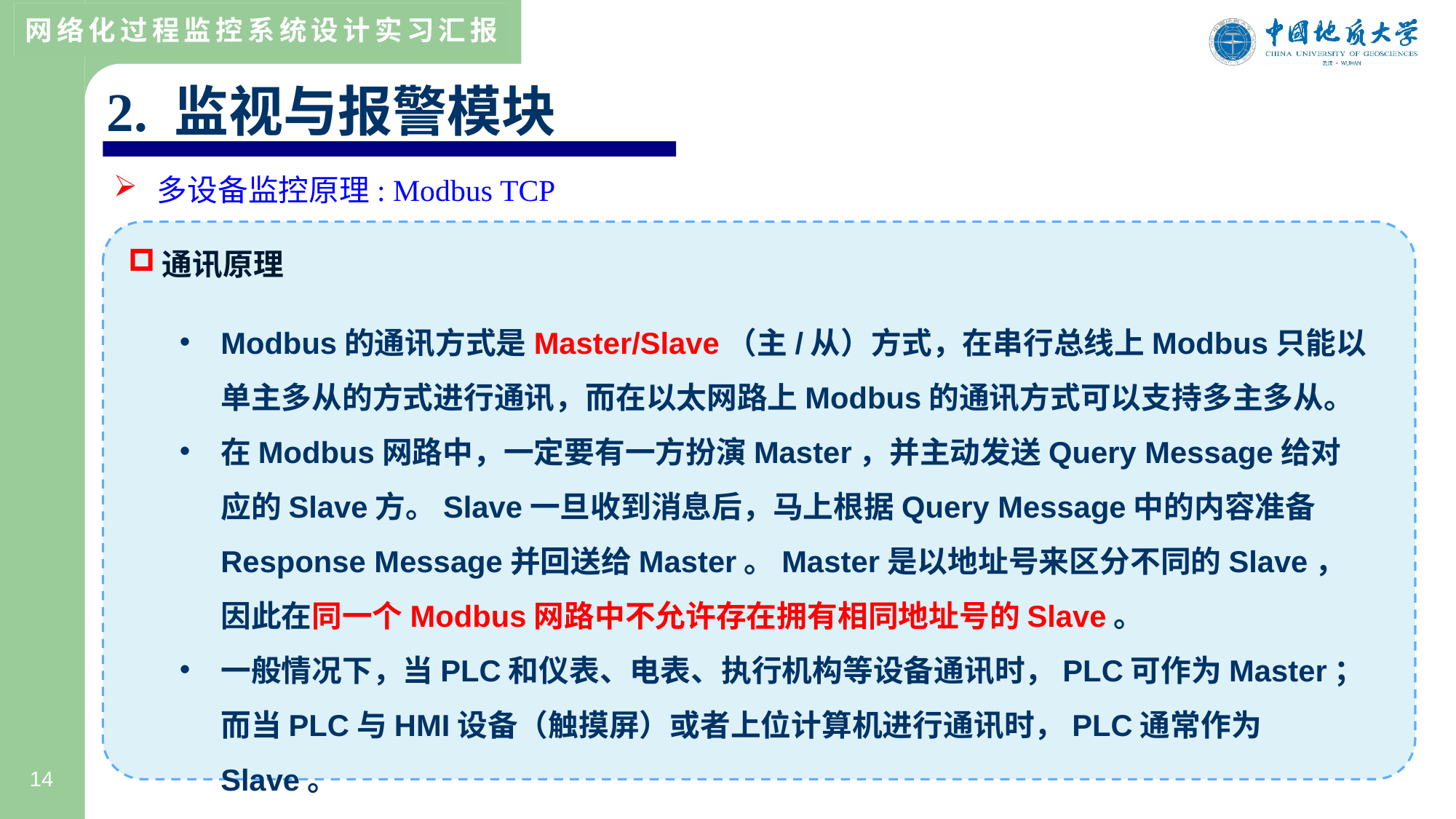

2. 监视与报警模块

多设备监控原理: Modbus TCP

通讯原理
Modbus的通讯方式是Master/Slave（主/从）方式，在串行总线上Modbus只能以单主多从的方式进行通讯，而在以太网路上Modbus的通讯方式可以支持多主多从。
在Modbus网路中，一定要有一方扮演Master，并主动发送Query Message给对应的Slave方。Slave一旦收到消息后，马上根据Query Message中的内容准备Response Message并回送给Master。Master是以地址号来区分不同的Slave，因此在同一个Modbus网路中不允许存在拥有相同地址号的Slave。
一般情况下，当PLC和仪表、电表、执行机构等设备通讯时，PLC可作为Master；而当PLC与HMI设备（触摸屏）或者上位计算机进行通讯时，PLC通常作为Slave。
14